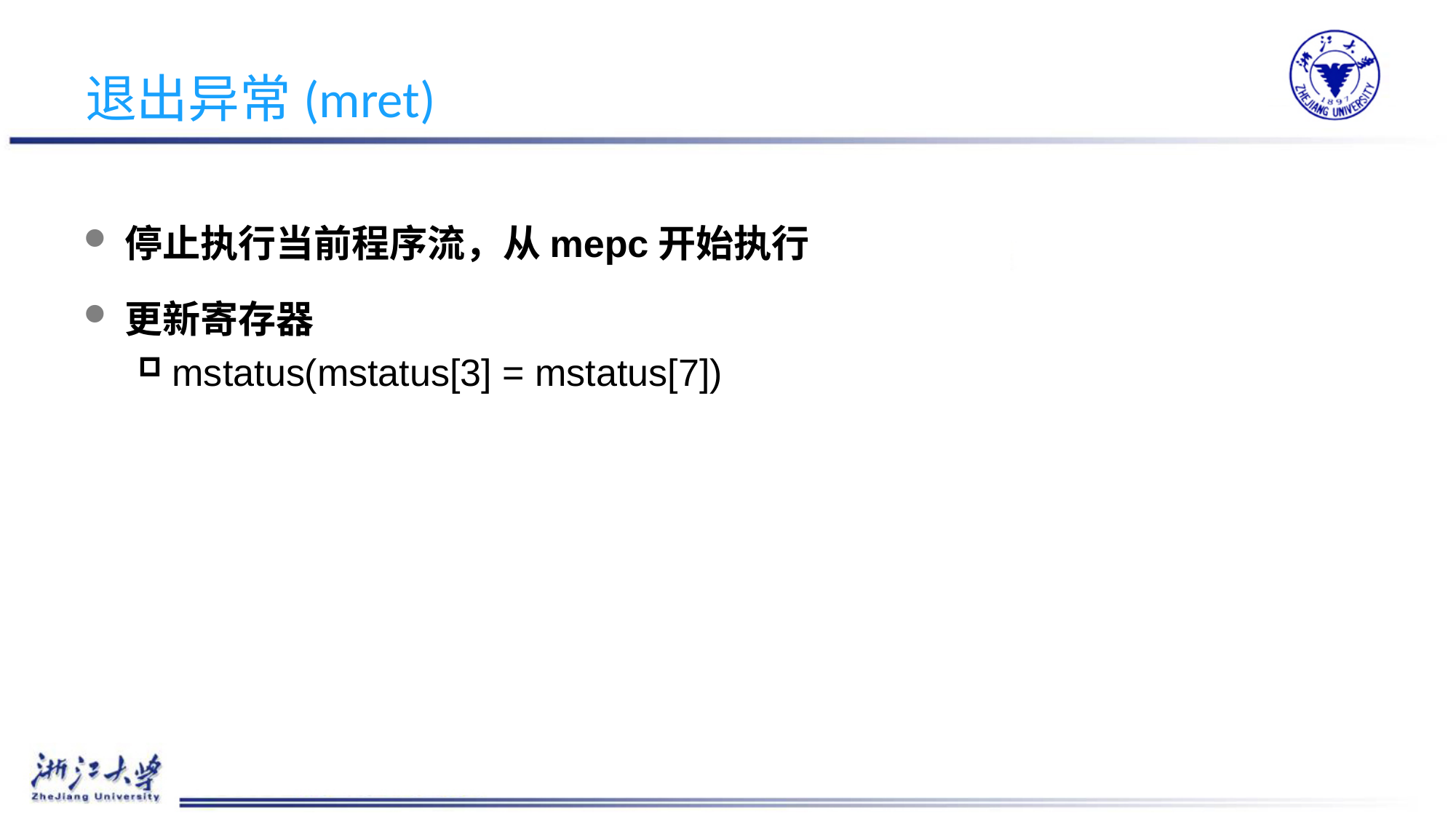

# 退出异常(mret)
停止执行当前程序流，从mepc开始执行
更新寄存器
mstatus(mstatus[3] = mstatus[7])